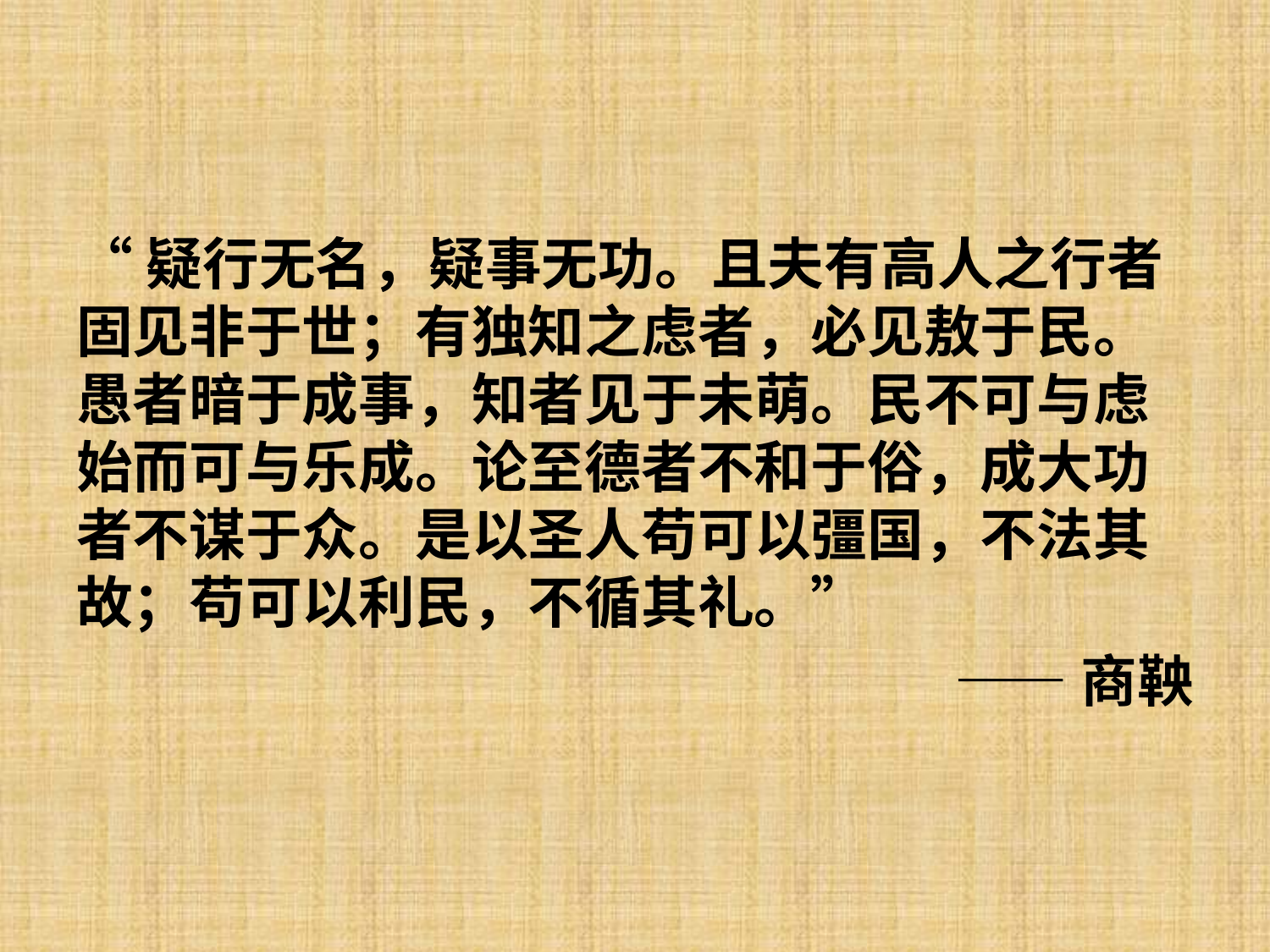

“疑行无名，疑事无功。且夫有高人之行者固见非于世；有独知之虑者，必见敖于民。愚者暗于成事，知者见于未萌。民不可与虑始而可与乐成。论至德者不和于俗，成大功者不谋于众。是以圣人苟可以彊国，不法其故；苟可以利民，不循其礼。”
——商鞅